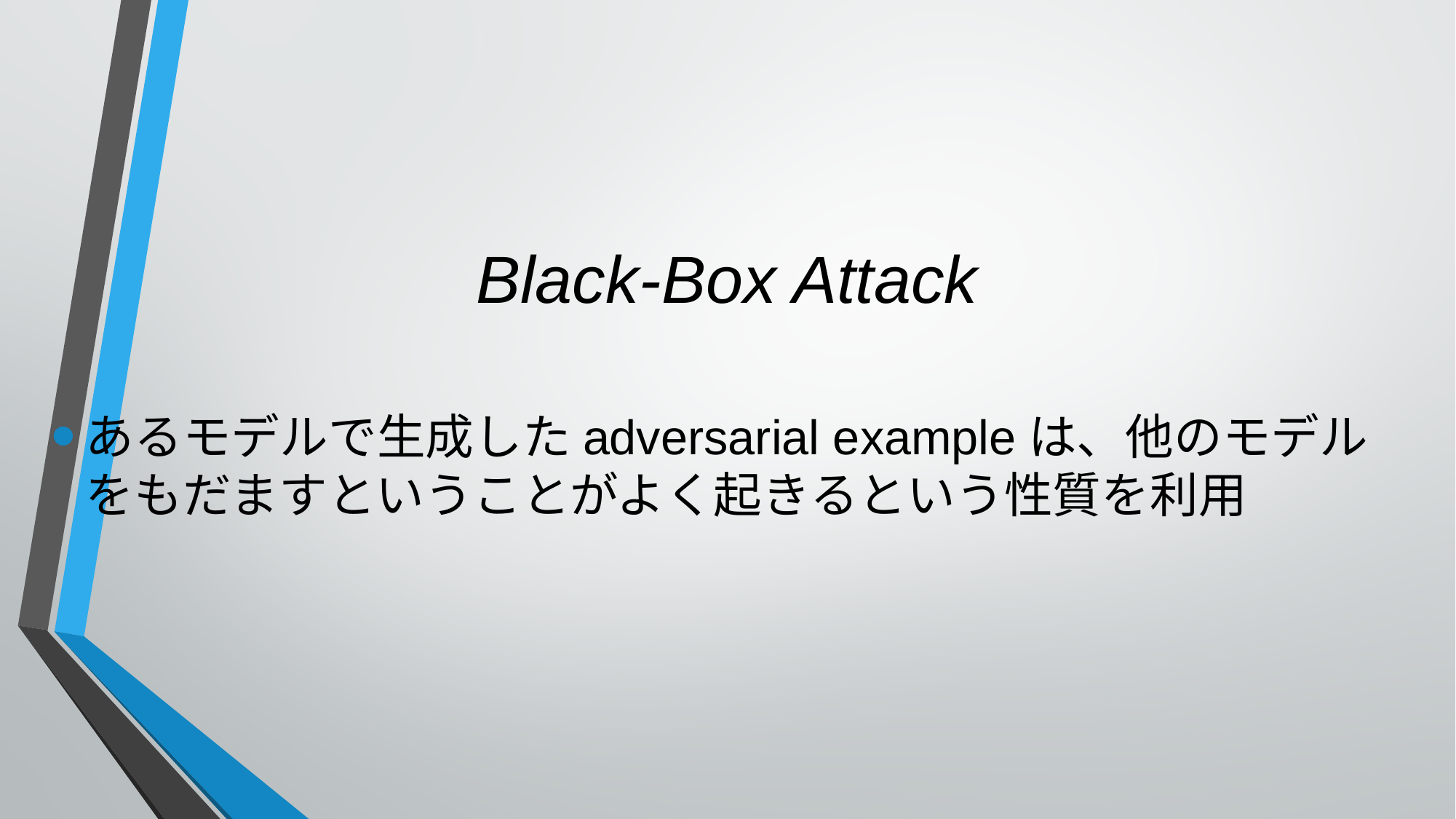

Black-Box Attack

あるモデルで生成したadversarial exampleは、他のモデルをもだますということがよく起きるという性質を利用